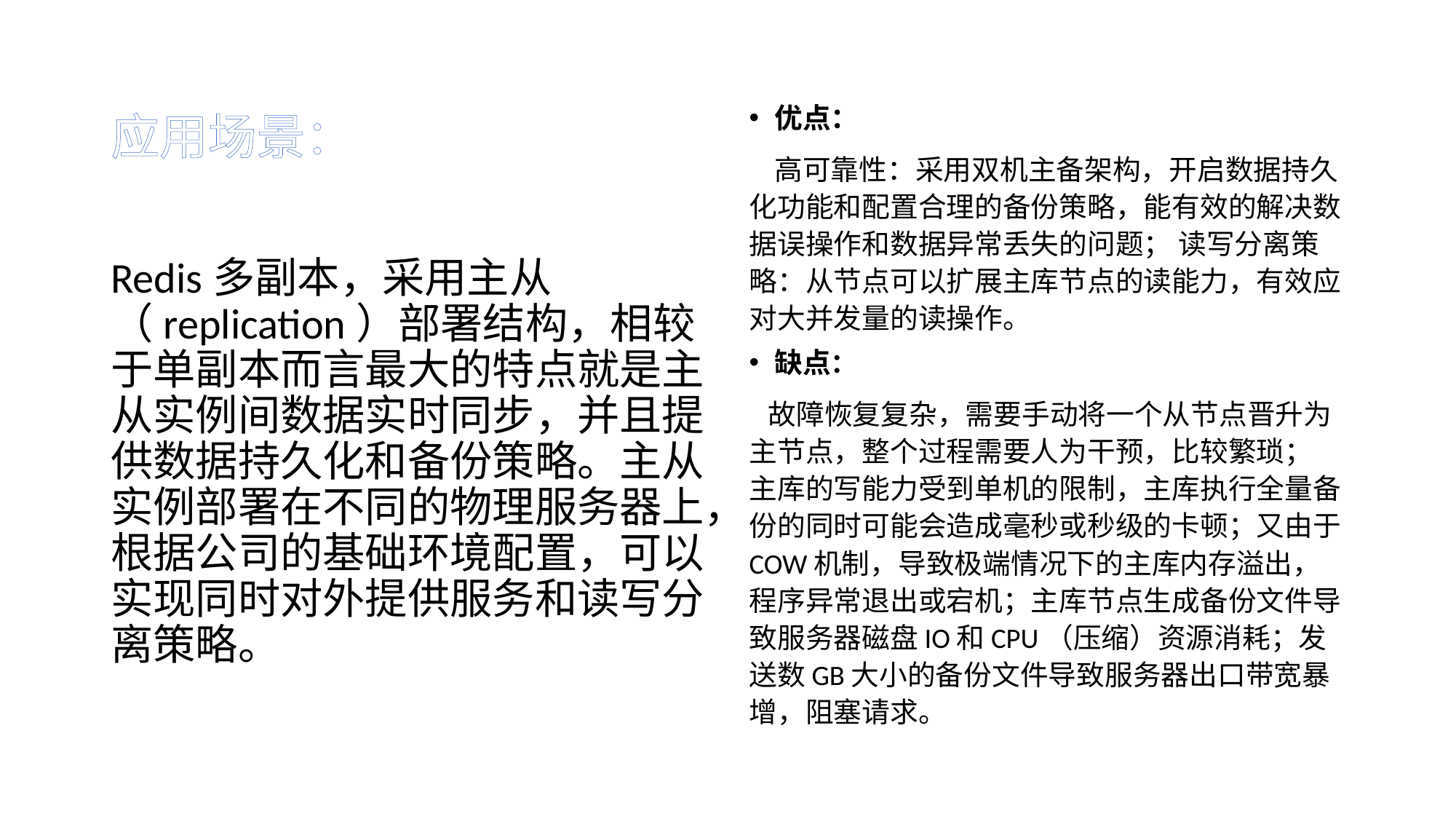

# 应用场景： Redis多副本，采用主从（replication）部署结构，相较于单副本而言最大的特点就是主从实例间数据实时同步，并且提供数据持久化和备份策略。主从实例部署在不同的物理服务器上，根据公司的基础环境配置，可以实现同时对外提供服务和读写分离策略。

优点：
   高可靠性：采用双机主备架构，开启数据持久化功能和配置合理的备份策略，能有效的解决数据误操作和数据异常丢失的问题； 读写分离策略：从节点可以扩展主库节点的读能力，有效应对大并发量的读操作。
缺点：
  故障恢复复杂，需要手动将一个从节点晋升为主节点，整个过程需要人为干预，比较繁琐； 主库的写能力受到单机的限制，主库执行全量备份的同时可能会造成毫秒或秒级的卡顿；又由于COW机制，导致极端情况下的主库内存溢出，程序异常退出或宕机；主库节点生成备份文件导致服务器磁盘IO和CPU（压缩）资源消耗；发送数GB大小的备份文件导致服务器出口带宽暴增，阻塞请求。